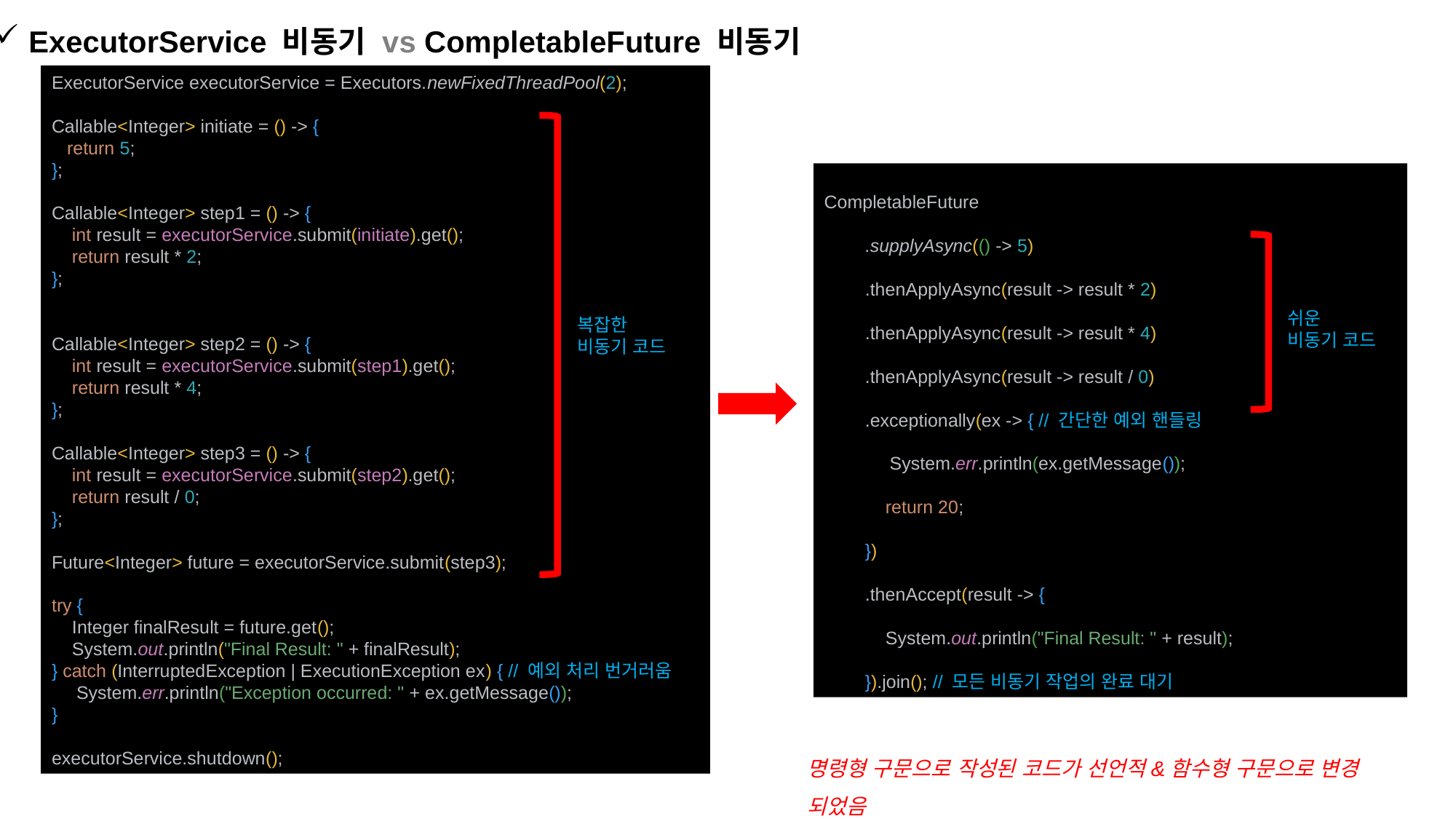

ExecutorService 비동기 vs CompletableFuture 비동기
ExecutorService executorService = Executors.newFixedThreadPool(2);
Callable<Integer> initiate = () -> {
   return 5;
};
Callable<Integer> step1 = () -> {
    int result = executorService.submit(initiate).get();
    return result * 2;
};
Callable<Integer> step2 = () -> {
    int result = executorService.submit(step1).get();
    return result * 4;
};
Callable<Integer> step3 = () -> {
    int result = executorService.submit(step2).get();
    return result / 0;
};
Future<Integer> future = executorService.submit(step3);
try {
    Integer finalResult = future.get();
    System.out.println("Final Result: " + finalResult);
} catch (InterruptedException | ExecutionException ex) { // 예외 처리 번거러움
    System.err.println("Exception occurred: " + ex.getMessage());
}
executorService.shutdown();

CompletableFuture
        .supplyAsync(() -> 5)
        .thenApplyAsync(result -> result * 2)
        .thenApplyAsync(result -> result * 4)
        .thenApplyAsync(result -> result / 0)
        .exceptionally(ex -> { // 간단한 예외 핸들링
            System.err.println(ex.getMessage());
            return 20;
        })
        .thenAccept(result -> {
            System.out.println("Final Result: " + result);
        }).join(); // 모든 비동기 작업의 완료 대기

쉬운
비동기 코드
복잡한 비동기 코드

명령형 구문으로 작성된 코드가 선언적&함수형 구문으로 변경 되었음